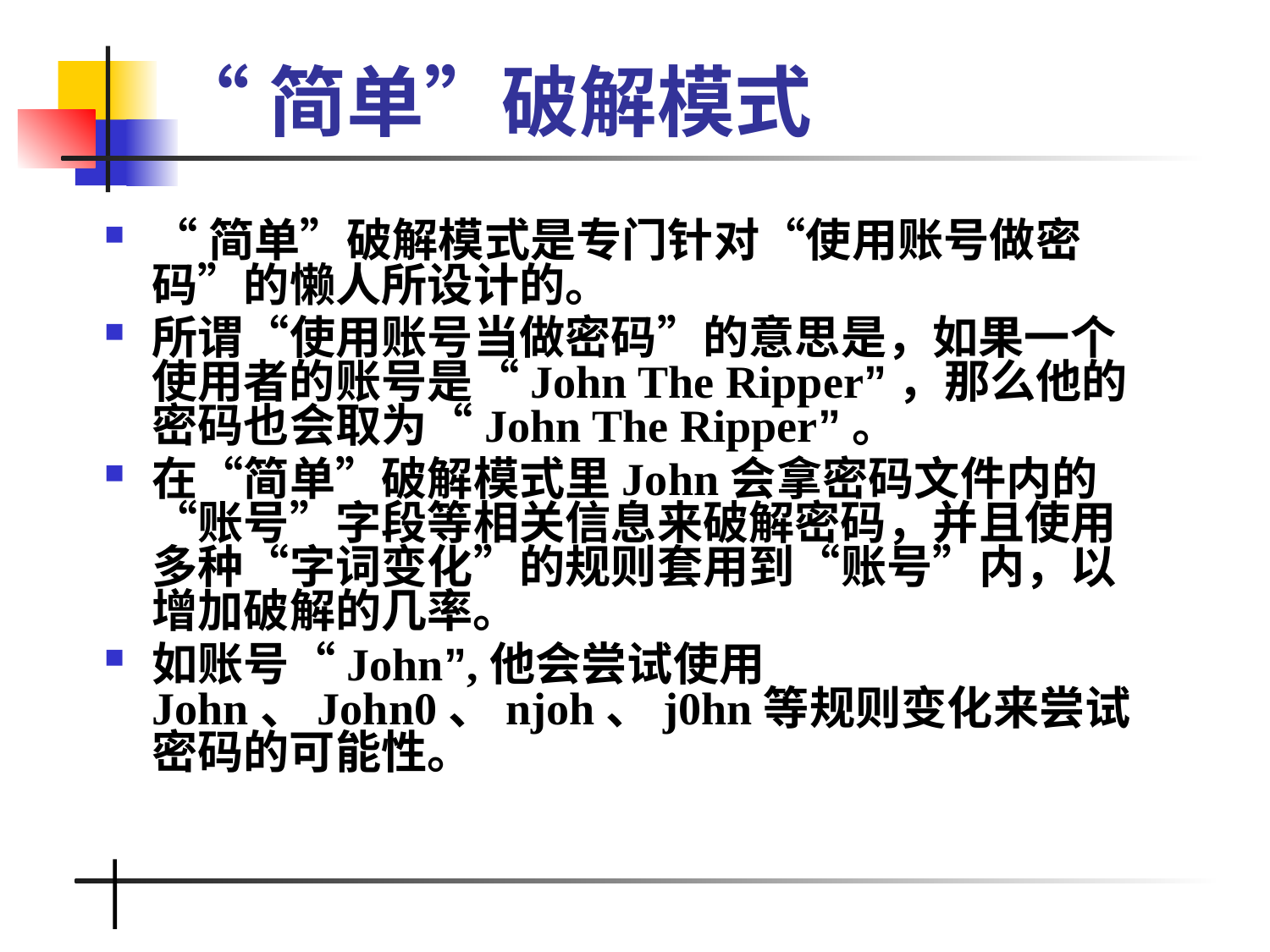

# “简单”破解模式
“简单”破解模式是专门针对“使用账号做密码”的懒人所设计的。
所谓“使用账号当做密码”的意思是，如果一个使用者的账号是“John The Ripper”，那么他的密码也会取为“John The Ripper”。
在“简单”破解模式里John会拿密码文件内的“账号”字段等相关信息来破解密码，并且使用多种“字词变化”的规则套用到“账号”内，以增加破解的几率。
如账号“John”,他会尝试使用John、John0、njoh、j0hn等规则变化来尝试密码的可能性。